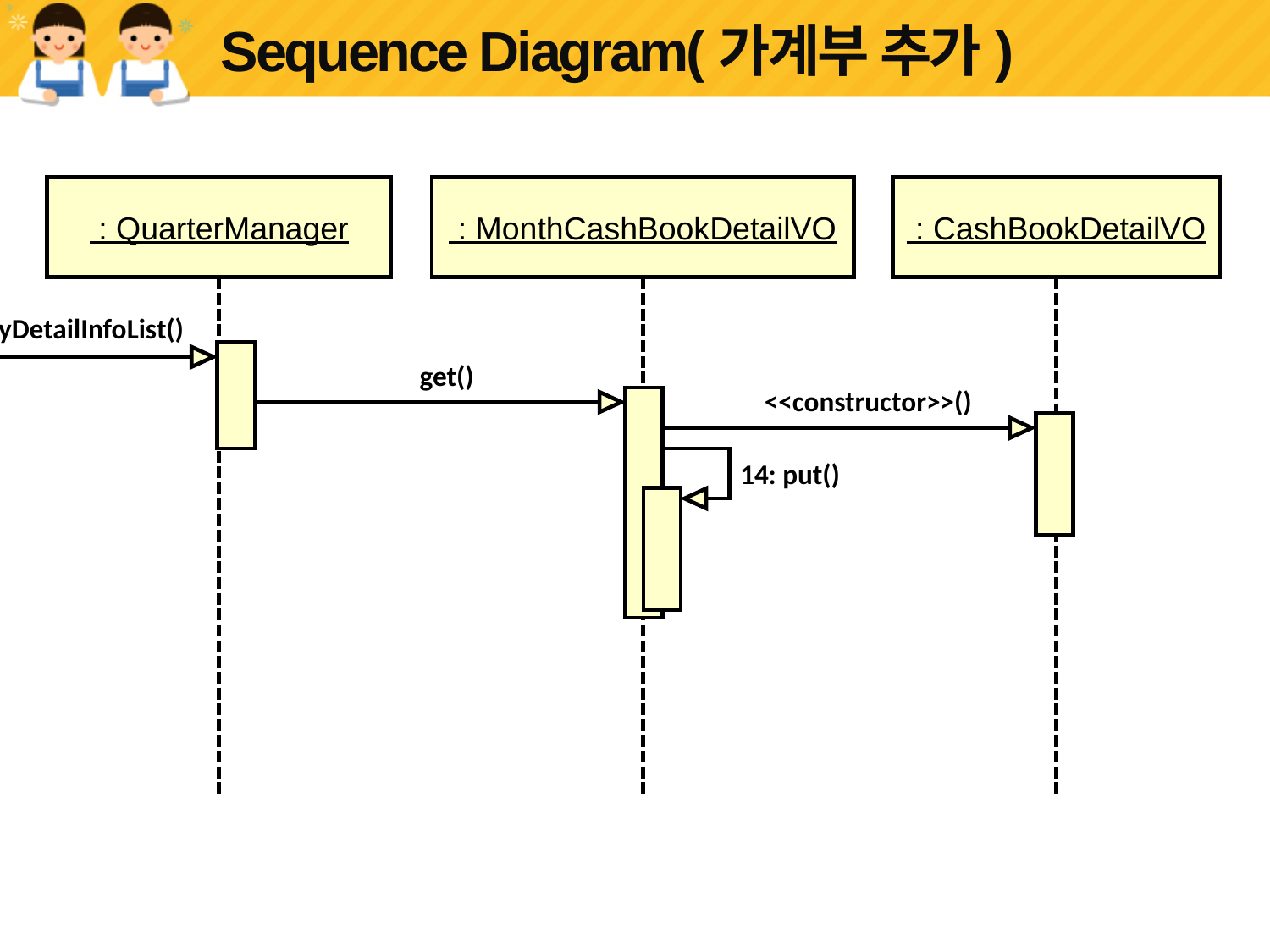

# Sequence Diagram(가계부 추가)
 : QuarterManager
 : MonthCashBookDetailVO
 : CashBookDetailVO

getDayDetailInfoList()

get()

<<constructor>>()

14: put()

MonthAccountBtnListenerr

YearAccountBtn
Listenerr